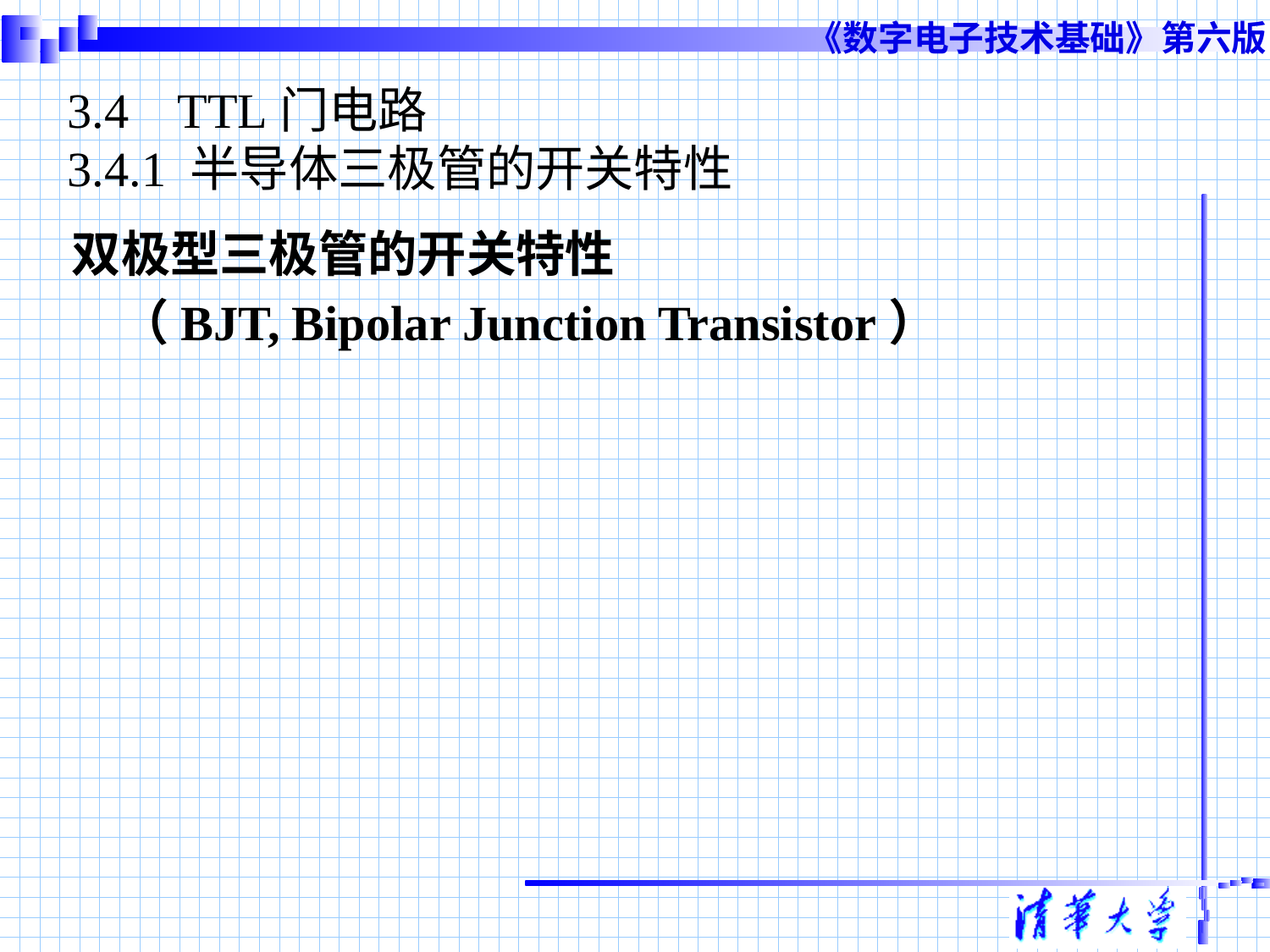

3.4    TTL门电路
3.4.1 半导体三极管的开关特性
双极型三极管的开关特性
	（BJT, Bipolar Junction Transistor）